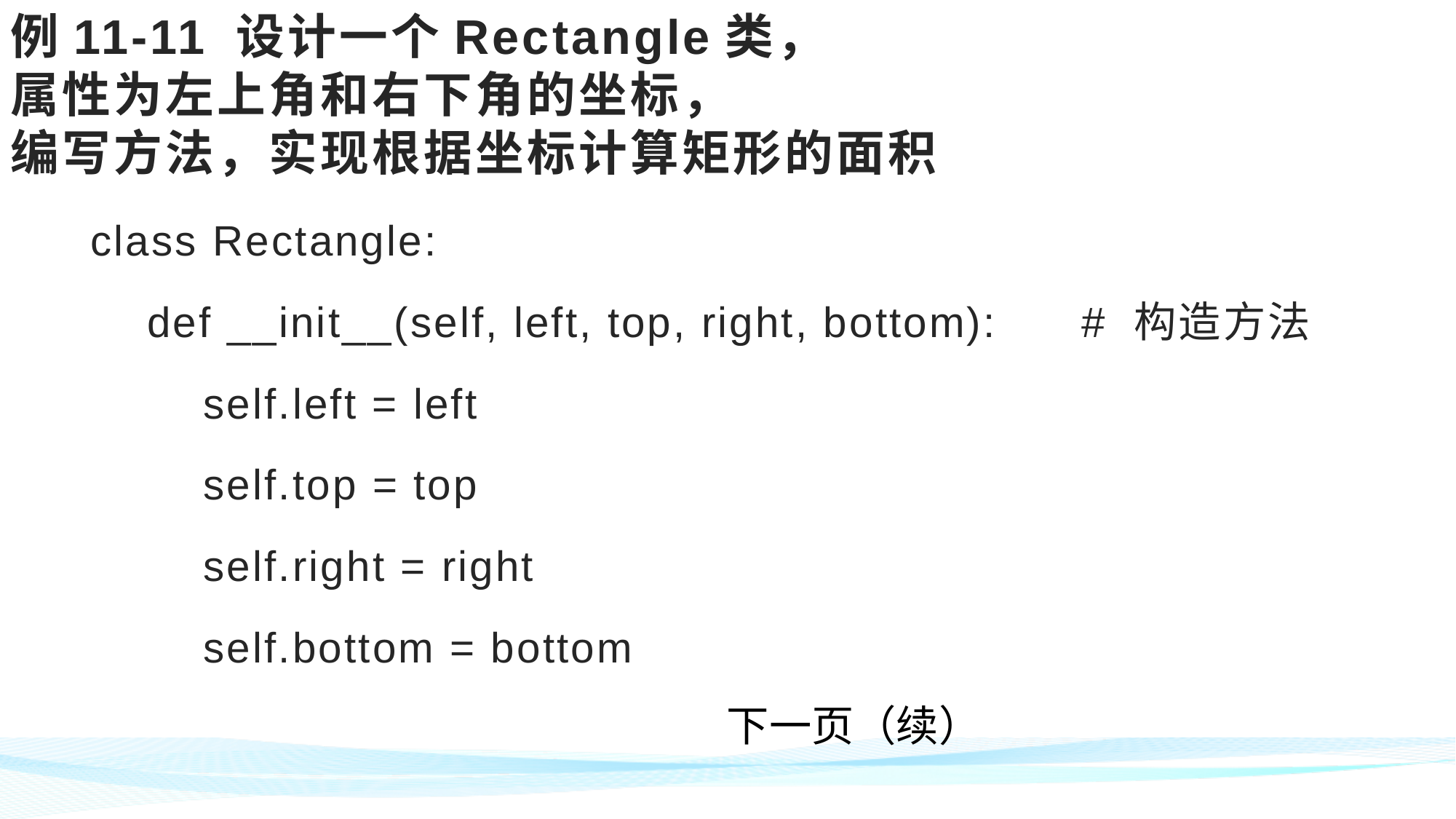

# 例11-11 设计一个Rectangle类， 属性为左上角和右下角的坐标， 编写方法，实现根据坐标计算矩形的面积
class Rectangle:
    def __init__(self, left, top, right, bottom):      # 构造方法
        self.left = left
        self.top = top
        self.right = right
        self.bottom = bottom
下一页（续）